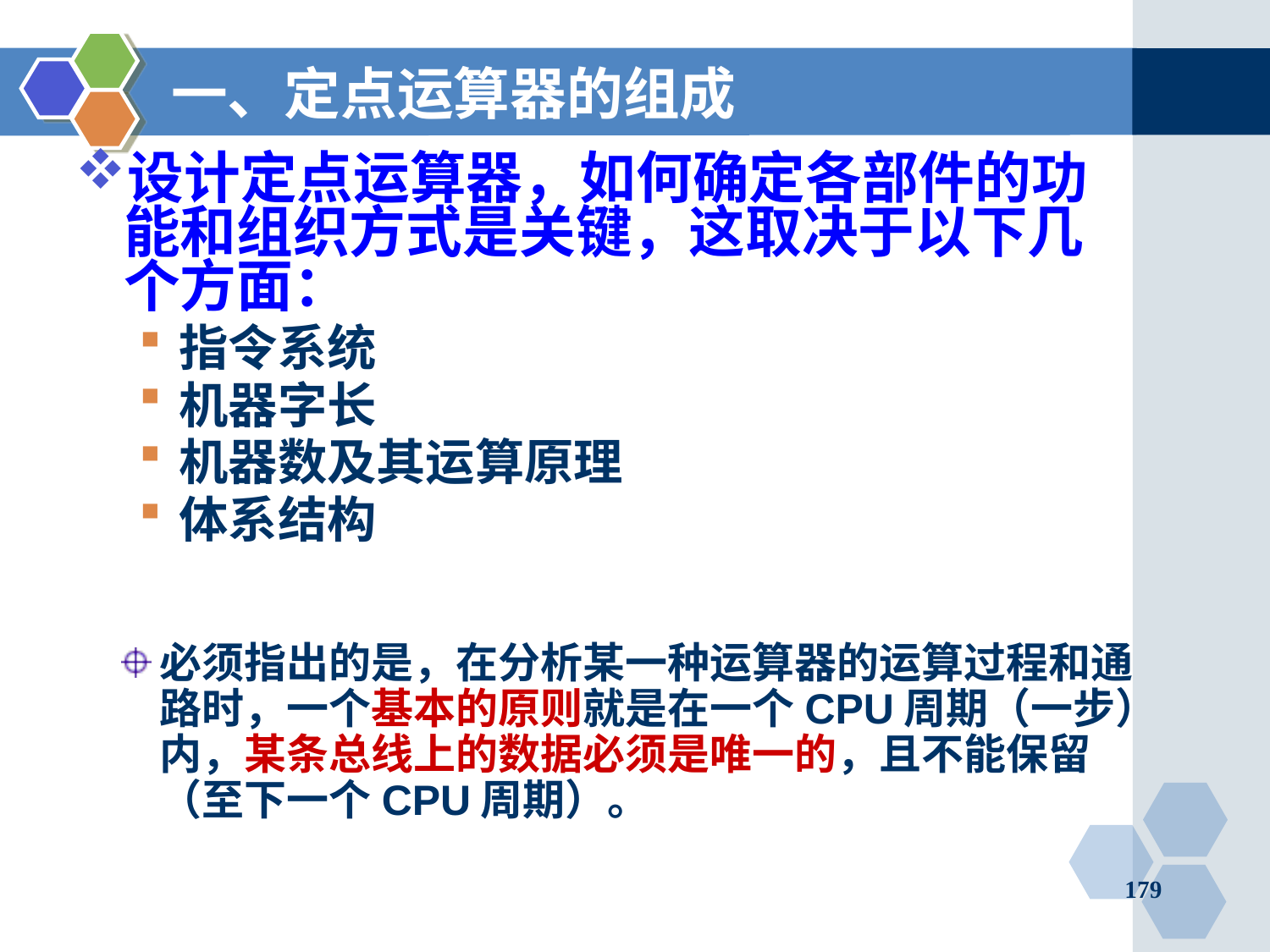

# 一、定点运算器的组成
设计定点运算器，如何确定各部件的功能和组织方式是关键，这取决于以下几个方面：
指令系统
机器字长
机器数及其运算原理
体系结构
必须指出的是，在分析某一种运算器的运算过程和通路时，一个基本的原则就是在一个CPU周期（一步）内，某条总线上的数据必须是唯一的，且不能保留（至下一个CPU周期）。
179